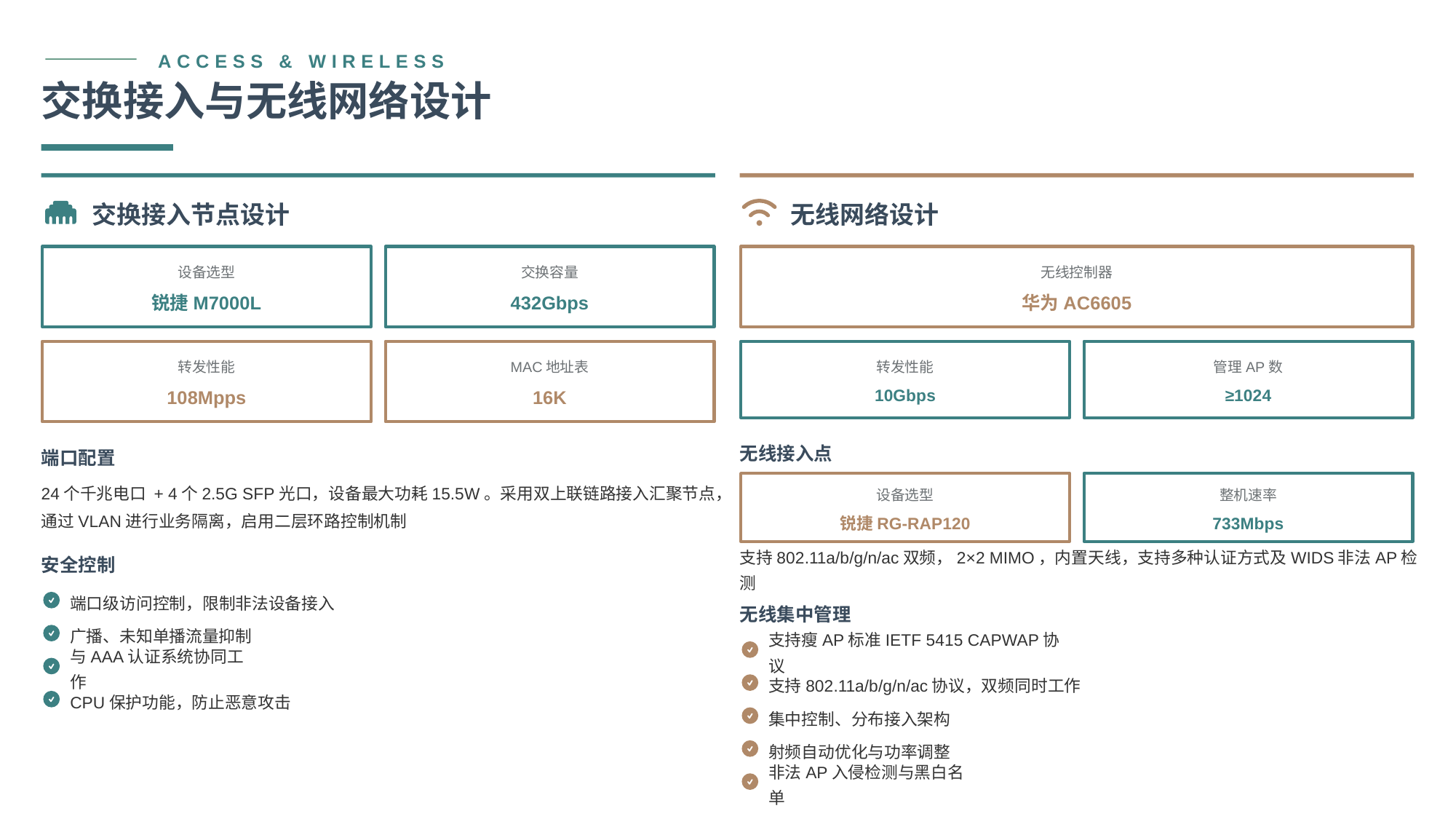

ACCESS & WIRELESS

交换接入与无线网络设计

交换接入节点设计
无线网络设计

设备选型
交换容量
无线控制器
锐捷M7000L
432Gbps
华为AC6605

转发性能
MAC地址表
转发性能
管理AP数
108Mpps
16K
10Gbps
≥1024
无线接入点
端口配置

24个千兆电口 + 4个2.5G SFP光口，设备最大功耗15.5W。采用双上联链路接入汇聚节点，通过VLAN进行业务隔离，启用二层环路控制机制
设备选型
整机速率
锐捷RG-RAP120
733Mbps
安全控制
支持802.11a/b/g/n/ac双频，2×2 MIMO，内置天线，支持多种认证方式及WIDS非法AP检测
端口级访问控制，限制非法设备接入

无线集中管理
广播、未知单播流量抑制

支持瘦AP标准IETF 5415 CAPWAP协议

与AAA认证系统协同工作

支持802.11a/b/g/n/ac协议，双频同时工作

CPU保护功能，防止恶意攻击

集中控制、分布接入架构

射频自动优化与功率调整

非法AP入侵检测与黑白名单